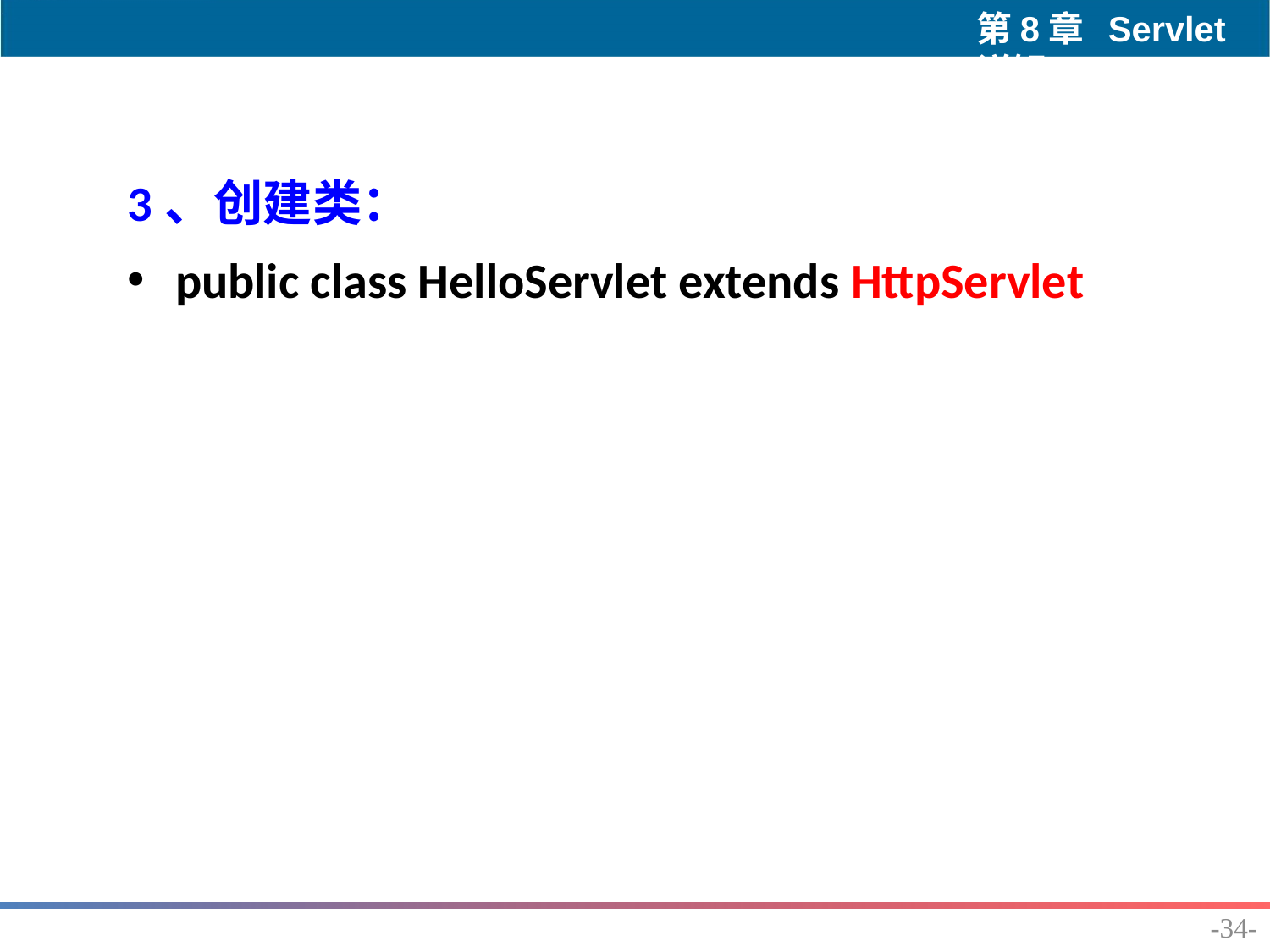

3、创建类：
public class HelloServlet extends HttpServlet

-34-